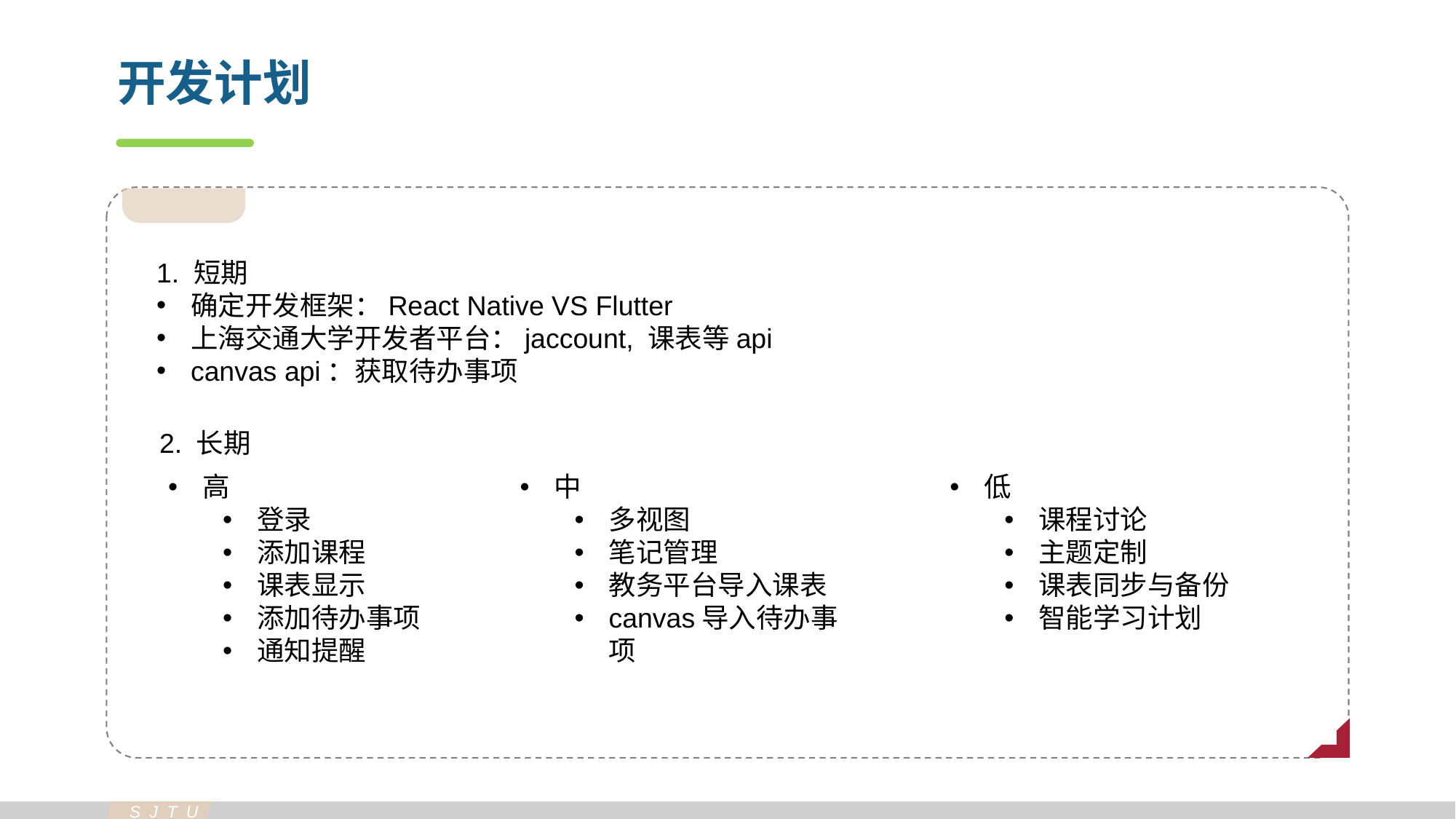

开发计划

1. 短期
确定开发框架：React Native VS Flutter
上海交通大学开发者平台：jaccount, 课表等api
canvas api：获取待办事项
2. 长期
高
登录
添加课程
课表显示
添加待办事项
通知提醒

中
多视图
笔记管理
教务平台导入课表
canvas导入待办事项

低
课程讨论
主题定制
课表同步与备份
智能学习计划

3